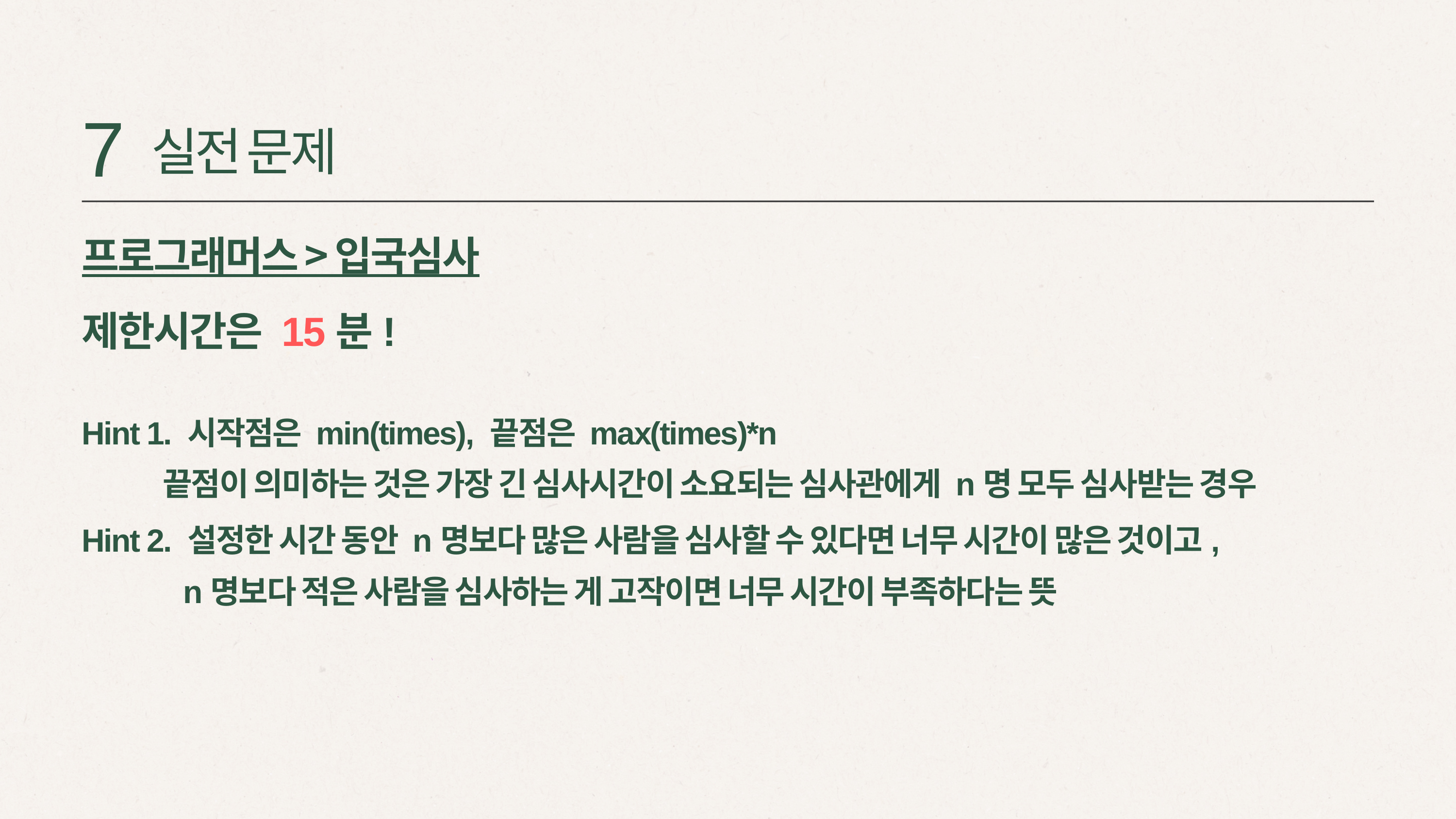

7
실전 문제

프로그래머스 > 입국심사
제한시간은 15분!
Hint 1. 시작점은 min(times), 끝점은 max(times)*n
            끝점이 의미하는 것은 가장 긴 심사시간이 소요되는 심사관에게 n명 모두 심사받는 경우
Hint 2. 설정한 시간 동안 n명보다 많은 사람을 심사할 수 있다면 너무 시간이 많은 것이고,
             n명보다 적은 사람을 심사하는 게 고작이면 너무 시간이 부족하다는 뜻